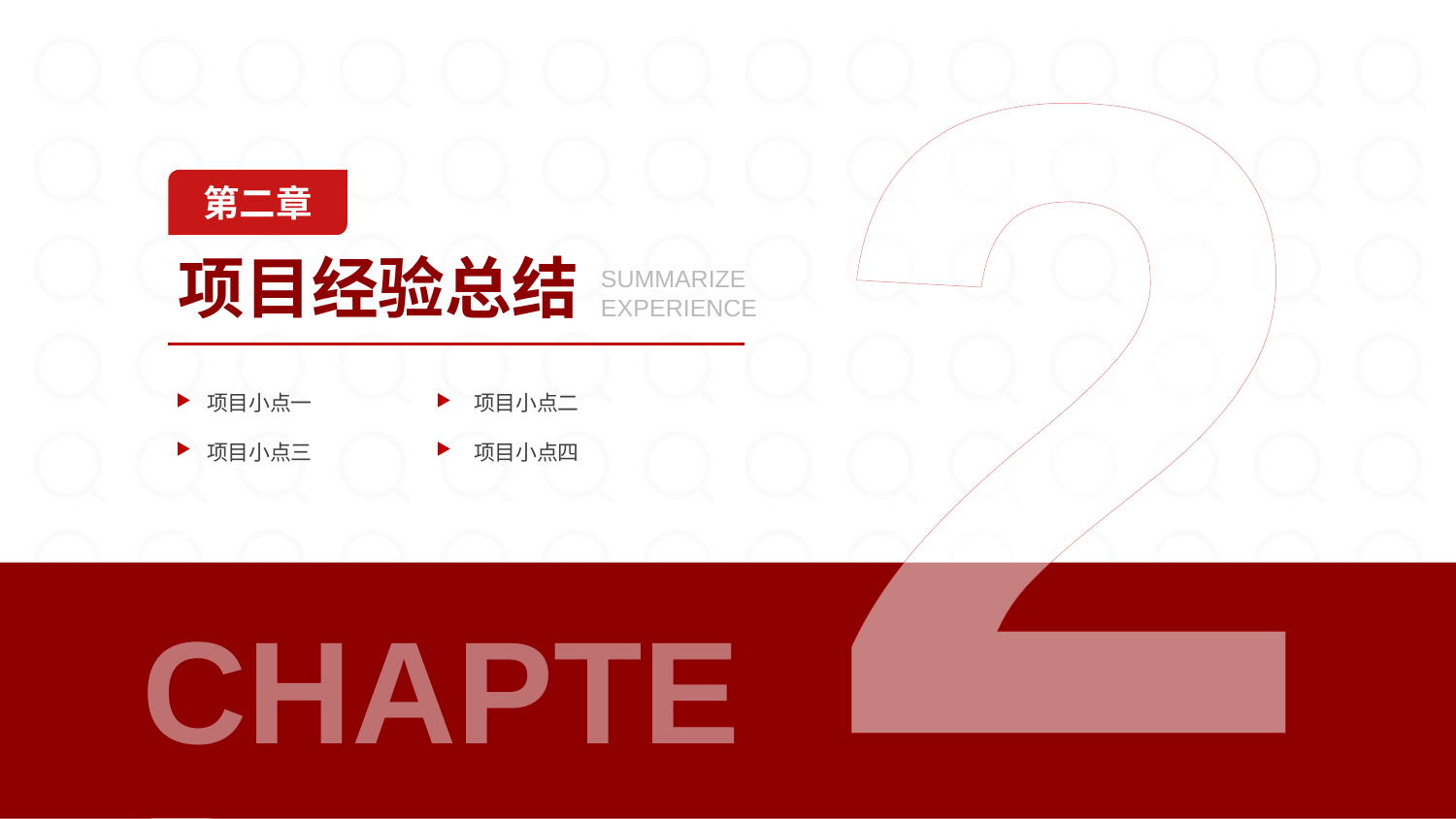

2

1
2
3
4
5
6

第二章
项目经验总结
SUMMARIZE
EXPERIENCE
项目小点一
项目小点二

项目小点三
项目小点四

CHAPTER